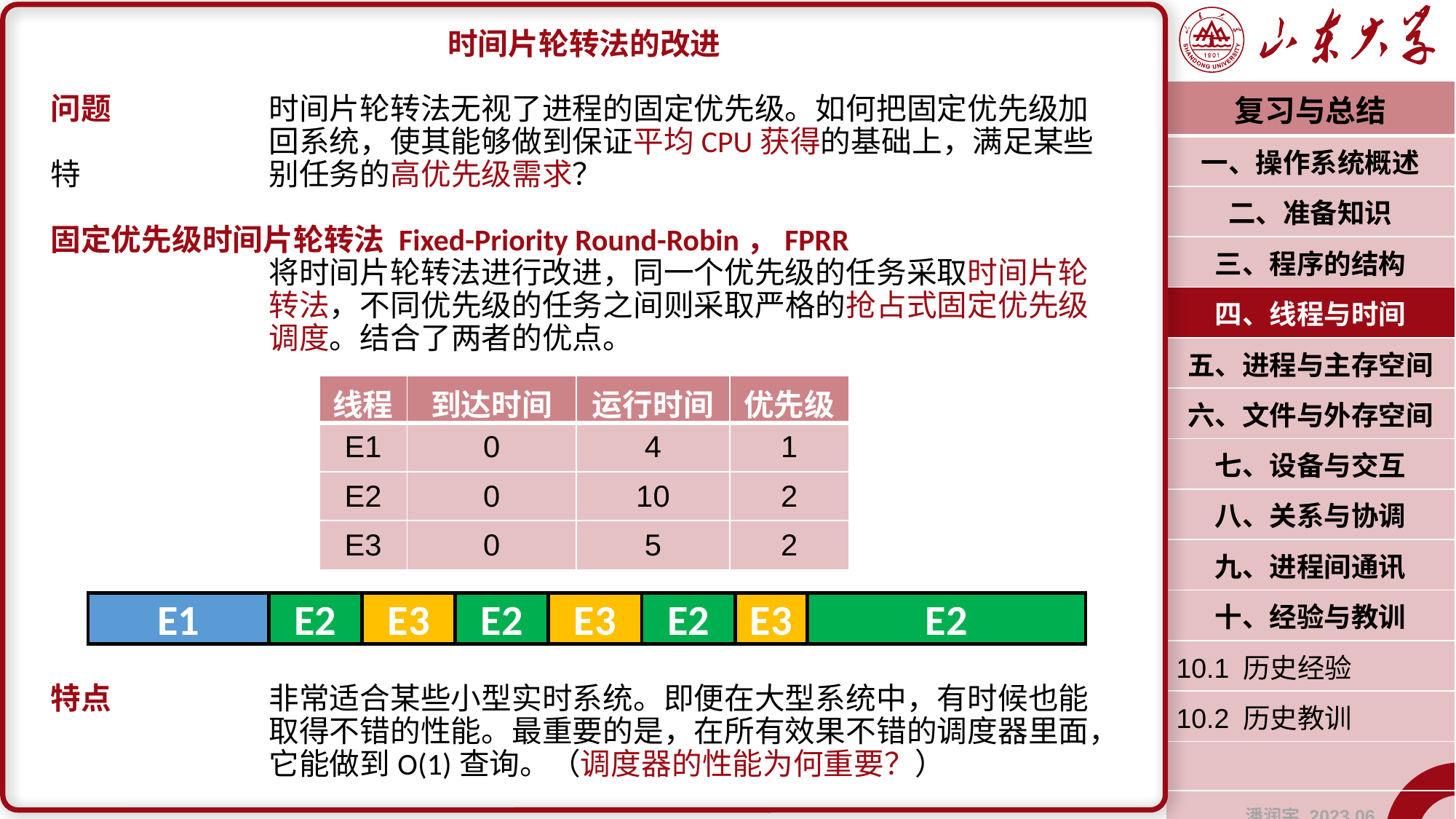

时间片轮转法的改进

问题		时间片轮转法无视了进程的固定优先级。如何把固定优先级加		回系统，使其能够做到保证平均CPU获得的基础上，满足某些特		别任务的高优先级需求？

固定优先级时间片轮转法 Fixed-Priority Round-Robin，FPRR
		将时间片轮转法进行改进，同一个优先级的任务采取时间片轮		转法，不同优先级的任务之间则采取严格的抢占式固定优先级		调度。结合了两者的优点。

特点		非常适合某些小型实时系统。即便在大型系统中，有时候也能		取得不错的性能。最重要的是，在所有效果不错的调度器里面，		它能做到O(1)查询。（调度器的性能为何重要？）
| 复习与总结 |
| --- |
| 一、操作系统概述 |
| 二、准备知识 |
| 三、程序的结构 |
| 四、线程与时间 |
| 五、进程与主存空间 |
| 六、文件与外存空间 |
| 七、设备与交互 |
| 八、关系与协调 |
| 九、进程间通讯 |
| 十、经验与教训 |
| 10.1 历史经验 |
| 10.2 历史教训 |
|  |
| 潘润宇 2023.06 |
| 线程 | 到达时间 | 运行时间 | 优先级 |
| --- | --- | --- | --- |
| E1 | 0 | 4 | 1 |
| E2 | 0 | 10 | 2 |
| E3 | 0 | 5 | 2 |
E1
E2
E3
E2
E3
E2
E3
E2